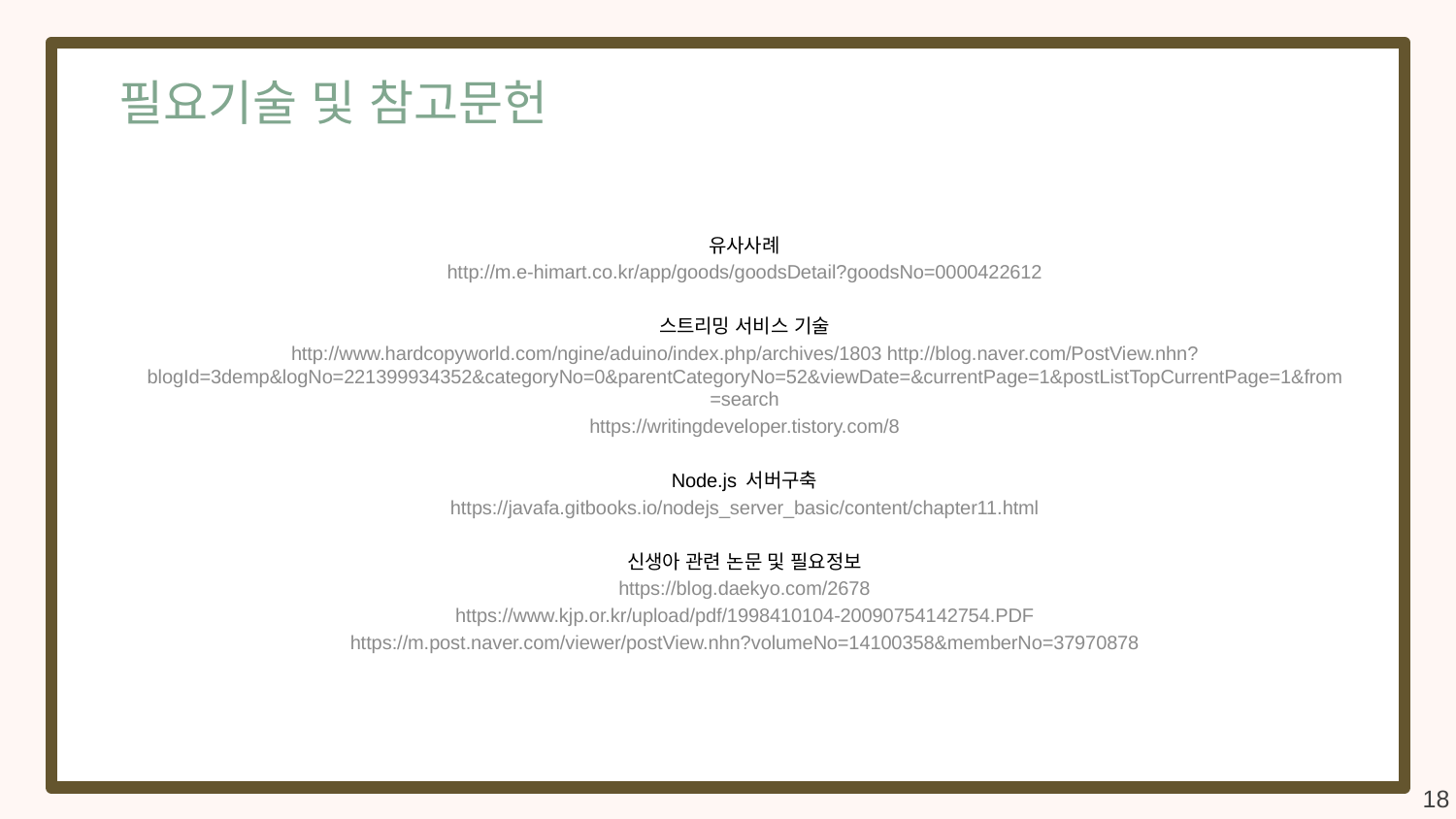

필요기술 및 참고문헌
유사사례
http://m.e-himart.co.kr/app/goods/goodsDetail?goodsNo=0000422612

스트리밍 서비스 기술
http://www.hardcopyworld.com/ngine/aduino/index.php/archives/1803 http://blog.naver.com/PostView.nhn?blogId=3demp&logNo=221399934352&categoryNo=0&parentCategoryNo=52&viewDate=&currentPage=1&postListTopCurrentPage=1&from=search
https://writingdeveloper.tistory.com/8

Node.js 서버구축
https://javafa.gitbooks.io/nodejs_server_basic/content/chapter11.html

신생아 관련 논문 및 필요정보
https://blog.daekyo.com/2678
https://www.kjp.or.kr/upload/pdf/1998410104-20090754142754.PDF
https://m.post.naver.com/viewer/postView.nhn?volumeNo=14100358&memberNo=37970878
18